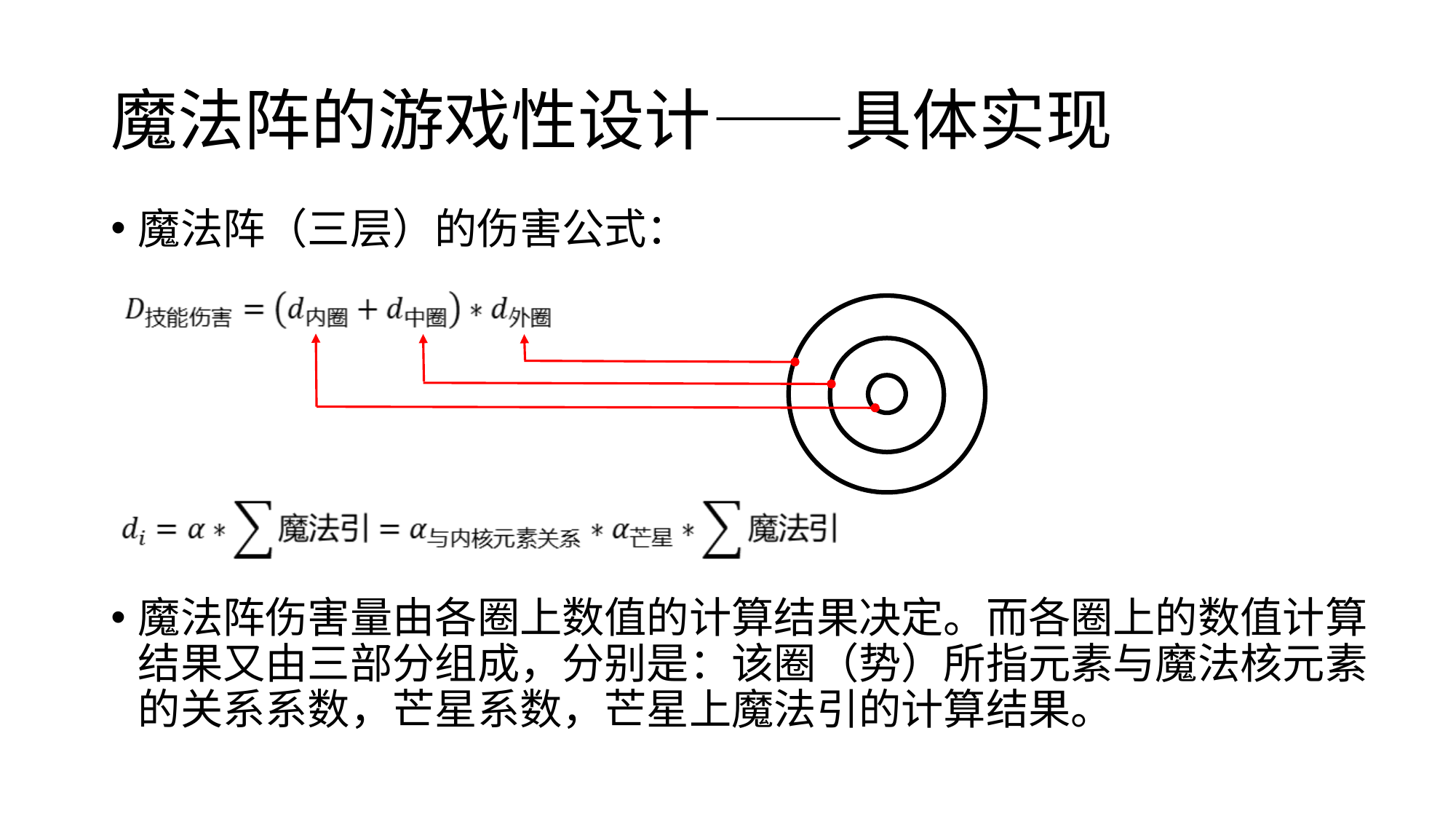

# 魔法阵的游戏性设计——具体实现
魔法阵（三层）的伤害公式：

魔法阵伤害量由各圈上数值的计算结果决定。而各圈上的数值计算结果又由三部分组成，分别是：该圈（势）所指元素与魔法核元素的关系系数，芒星系数，芒星上魔法引的计算结果。